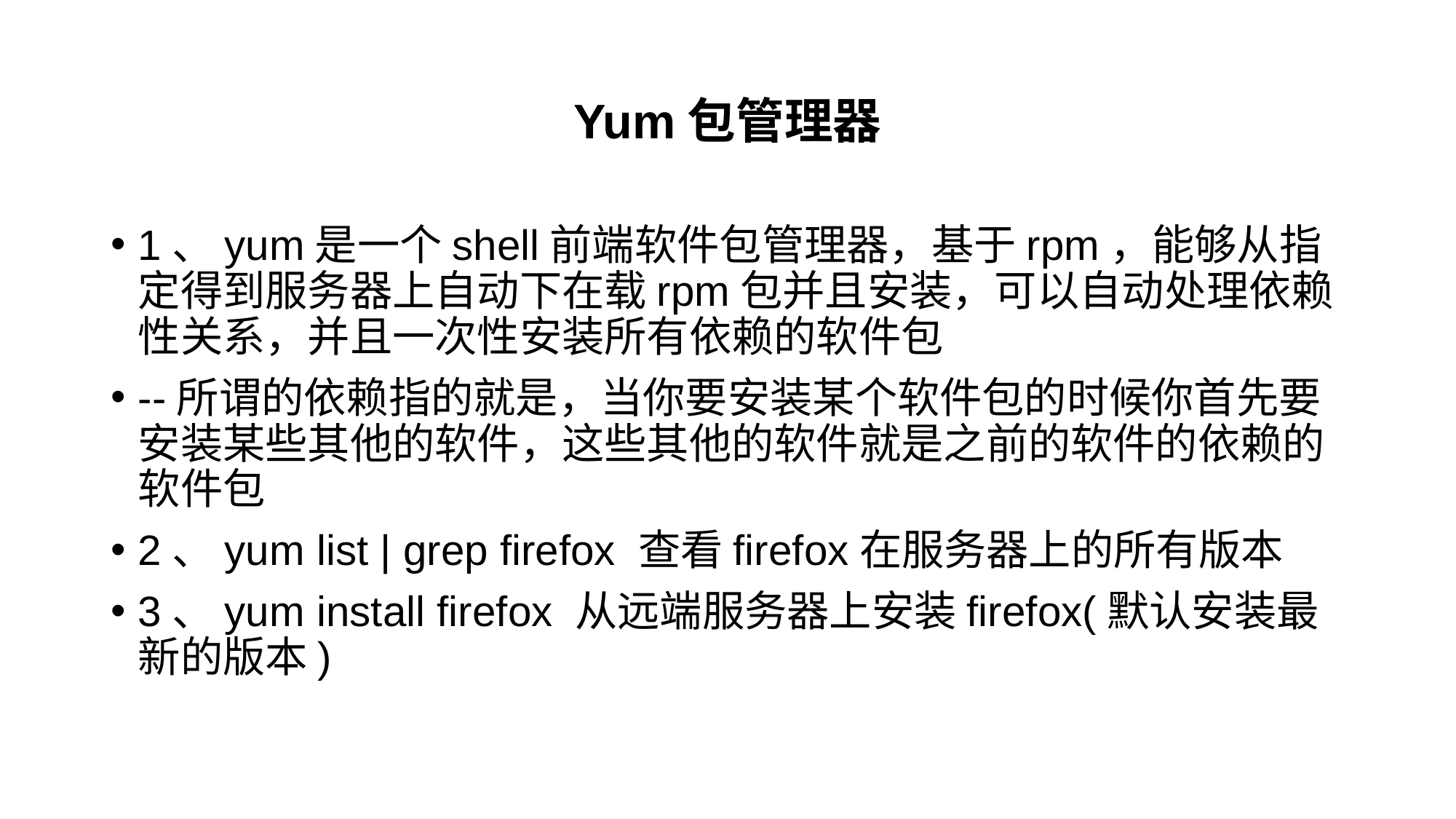

# Yum包管理器
1、yum是一个shell前端软件包管理器，基于rpm，能够从指定得到服务器上自动下在载rpm包并且安装，可以自动处理依赖性关系，并且一次性安装所有依赖的软件包
--所谓的依赖指的就是，当你要安装某个软件包的时候你首先要安装某些其他的软件，这些其他的软件就是之前的软件的依赖的软件包
2、yum list | grep firefox 查看firefox在服务器上的所有版本
3、yum install firefox 从远端服务器上安装firefox(默认安装最新的版本)